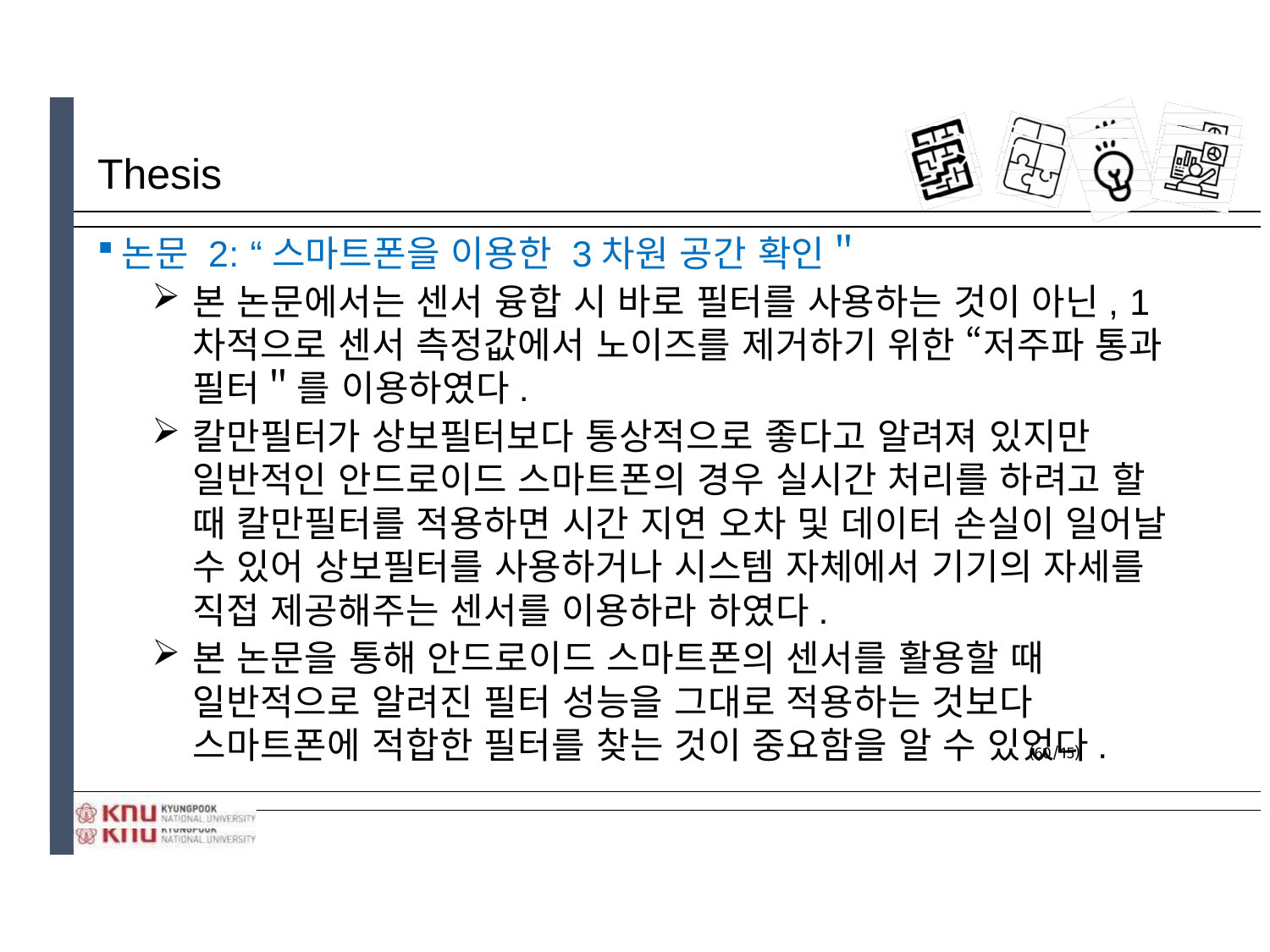

# Thesis
논문 2: “스마트폰을 이용한 3차원 공간 확인＂
본 논문에서는 센서 융합 시 바로 필터를 사용하는 것이 아닌, 1차적으로 센서 측정값에서 노이즈를 제거하기 위한 “저주파 통과 필터＂를 이용하였다.
칼만필터가 상보필터보다 통상적으로 좋다고 알려져 있지만 일반적인 안드로이드 스마트폰의 경우 실시간 처리를 하려고 할 때 칼만필터를 적용하면 시간 지연 오차 및 데이터 손실이 일어날 수 있어 상보필터를 사용하거나 시스템 자체에서 기기의 자세를 직접 제공해주는 센서를 이용하라 하였다.
본 논문을 통해 안드로이드 스마트폰의 센서를 활용할 때 일반적으로 알려진 필터 성능을 그대로 적용하는 것보다 스마트폰에 적합한 필터를 찾는 것이 중요함을 알 수 있었다.

(60/15)